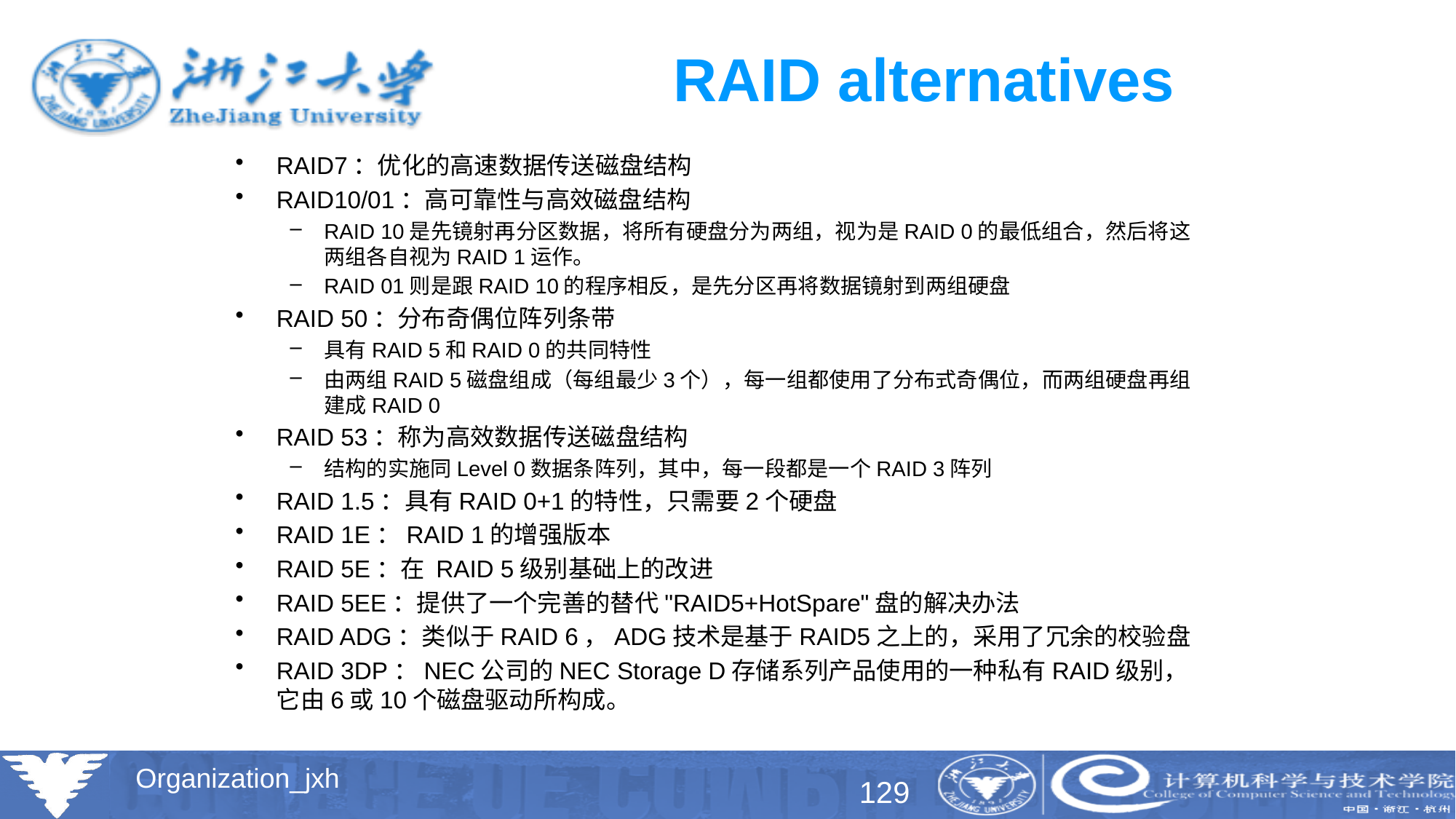

# RAID alternatives
RAID7：优化的高速数据传送磁盘结构
RAID10/01：高可靠性与高效磁盘结构
RAID 10是先镜射再分区数据，将所有硬盘分为两组，视为是RAID 0的最低组合，然后将这两组各自视为RAID 1运作。
RAID 01则是跟RAID 10的程序相反，是先分区再将数据镜射到两组硬盘
RAID 50：分布奇偶位阵列条带
具有RAID 5和RAID 0的共同特性
由两组RAID 5磁盘组成（每组最少3个），每一组都使用了分布式奇偶位，而两组硬盘再组建成RAID 0
RAID 53：称为高效数据传送磁盘结构
结构的实施同Level 0数据条阵列，其中，每一段都是一个RAID 3阵列
RAID 1.5：具有RAID 0+1的特性，只需要2个硬盘
RAID 1E：RAID 1的增强版本
RAID 5E：在 RAID 5级别基础上的改进
RAID 5EE：提供了一个完善的替代"RAID5+HotSpare"盘的解决办法
RAID ADG：类似于RAID 6，ADG技术是基于RAID5之上的，采用了冗余的校验盘
RAID 3DP：NEC公司的NEC Storage D存储系列产品使用的一种私有RAID级别，它由6或10个磁盘驱动所构成。